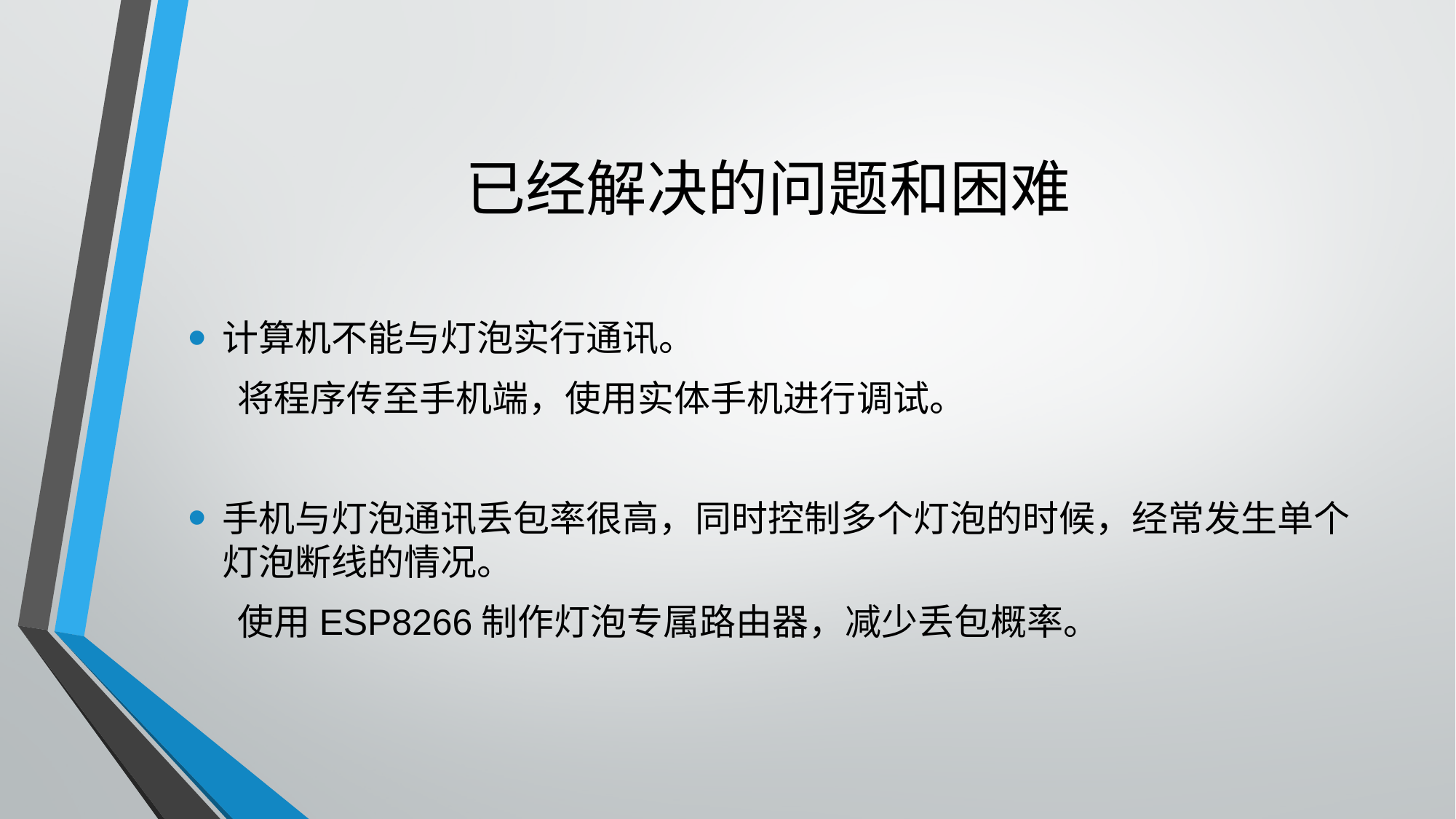

# 已经解决的问题和困难
计算机不能与灯泡实行通讯。
     将程序传至手机端，使用实体手机进行调试。

手机与灯泡通讯丢包率很高，同时控制多个灯泡的时候，经常发生单个灯泡断线的情况。
     使用ESP8266制作灯泡专属路由器，减少丢包概率。